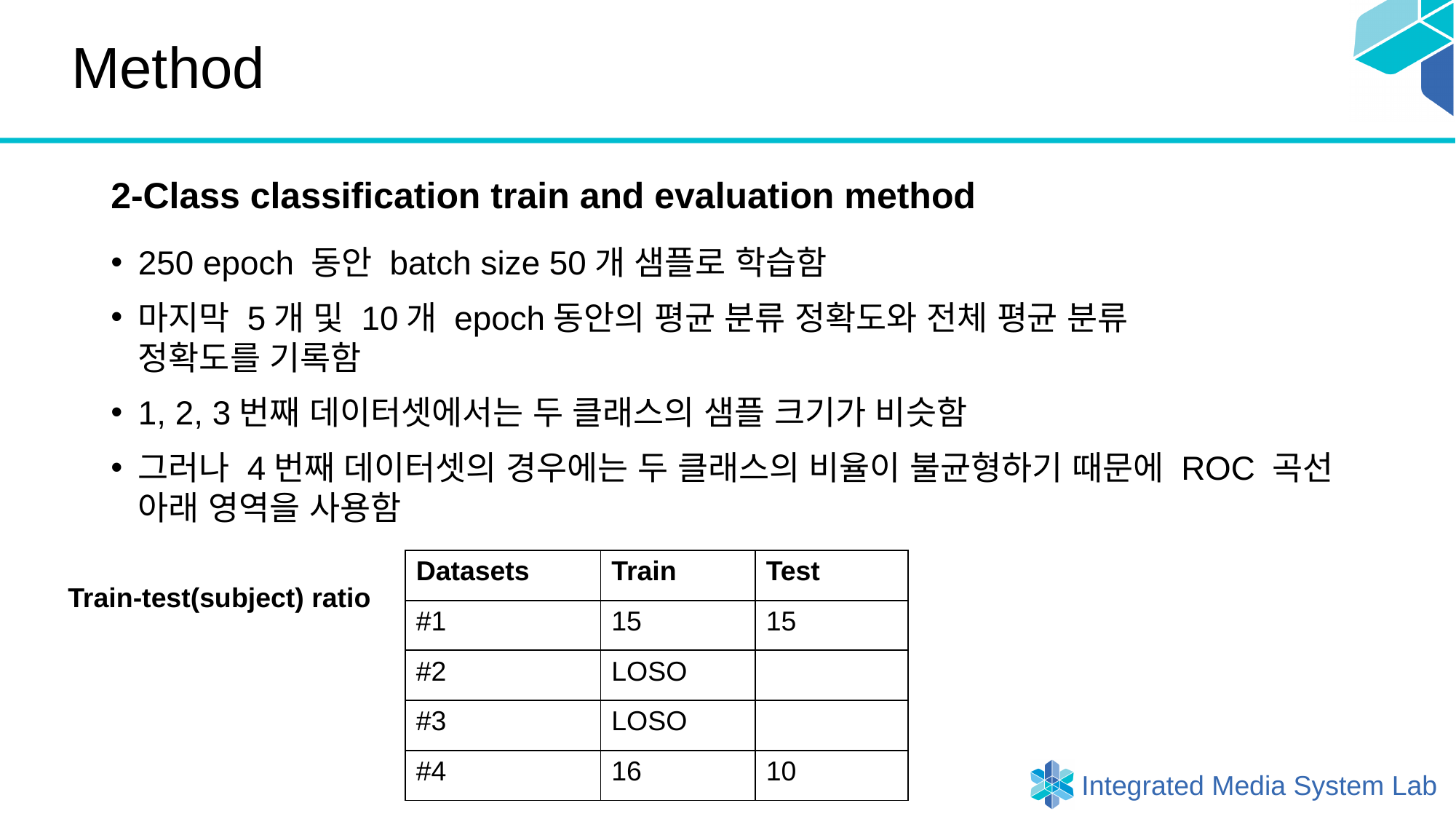

# Method
2-Class classification train and evaluation method
250 epoch 동안 batch size 50개 샘플로 학습함
마지막 5개 및 10개 epoch동안의 평균 분류 정확도와 전체 평균 분류
정확도를 기록함
1, 2, 3번째 데이터셋에서는 두 클래스의 샘플 크기가 비슷함
그러나 4번째 데이터셋의 경우에는 두 클래스의 비율이 불균형하기 때문에 ROC 곡선 아래 영역을 사용함

| Datasets | Train | Test |
| --- | --- | --- |
| #1 | 15 | 15 |
| #2 | LOSO |  |
| #3 | LOSO |  |
| #4 | 16 | 10 |
Train-test(subject) ratio